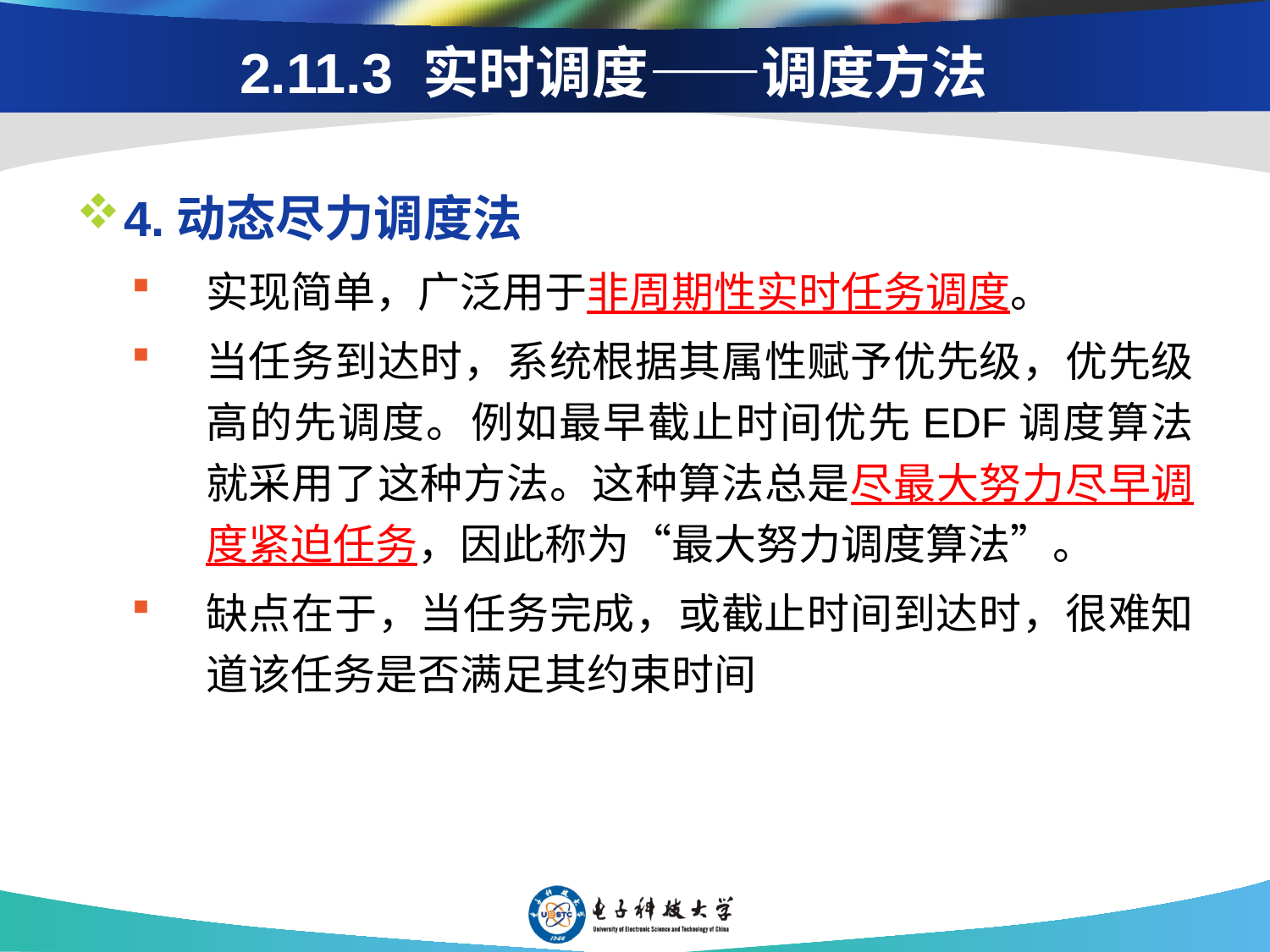

# 2.11.3 实时调度——调度方法
4.动态尽力调度法
实现简单，广泛用于非周期性实时任务调度。
当任务到达时，系统根据其属性赋予优先级，优先级高的先调度。例如最早截止时间优先EDF调度算法就采用了这种方法。这种算法总是尽最大努力尽早调度紧迫任务，因此称为“最大努力调度算法”。
缺点在于，当任务完成，或截止时间到达时，很难知道该任务是否满足其约束时间